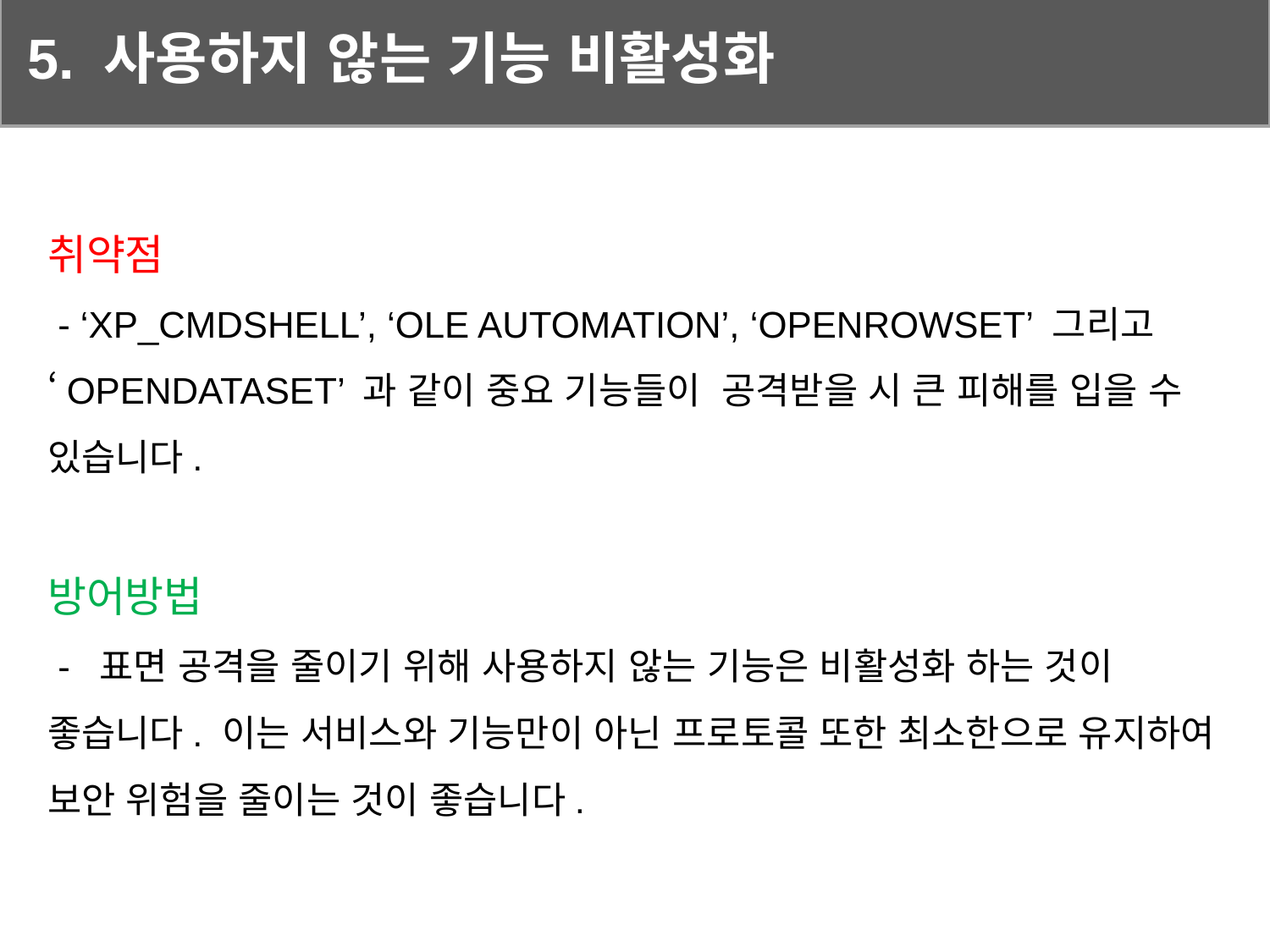

5. 사용하지 않는 기능 비활성화
취약점
 - ‘XP_CMDSHELL’, ‘OLE AUTOMATION’, ‘OPENROWSET’ 그리고 ‘OPENDATASET’ 과 같이 중요 기능들이  공격받을 시 큰 피해를 입을 수 있습니다.

방어방법
 -  표면 공격을 줄이기 위해 사용하지 않는 기능은 비활성화 하는 것이 좋습니다. 이는 서비스와 기능만이 아닌 프로토콜 또한 최소한으로 유지하여 보안 위험을 줄이는 것이 좋습니다.